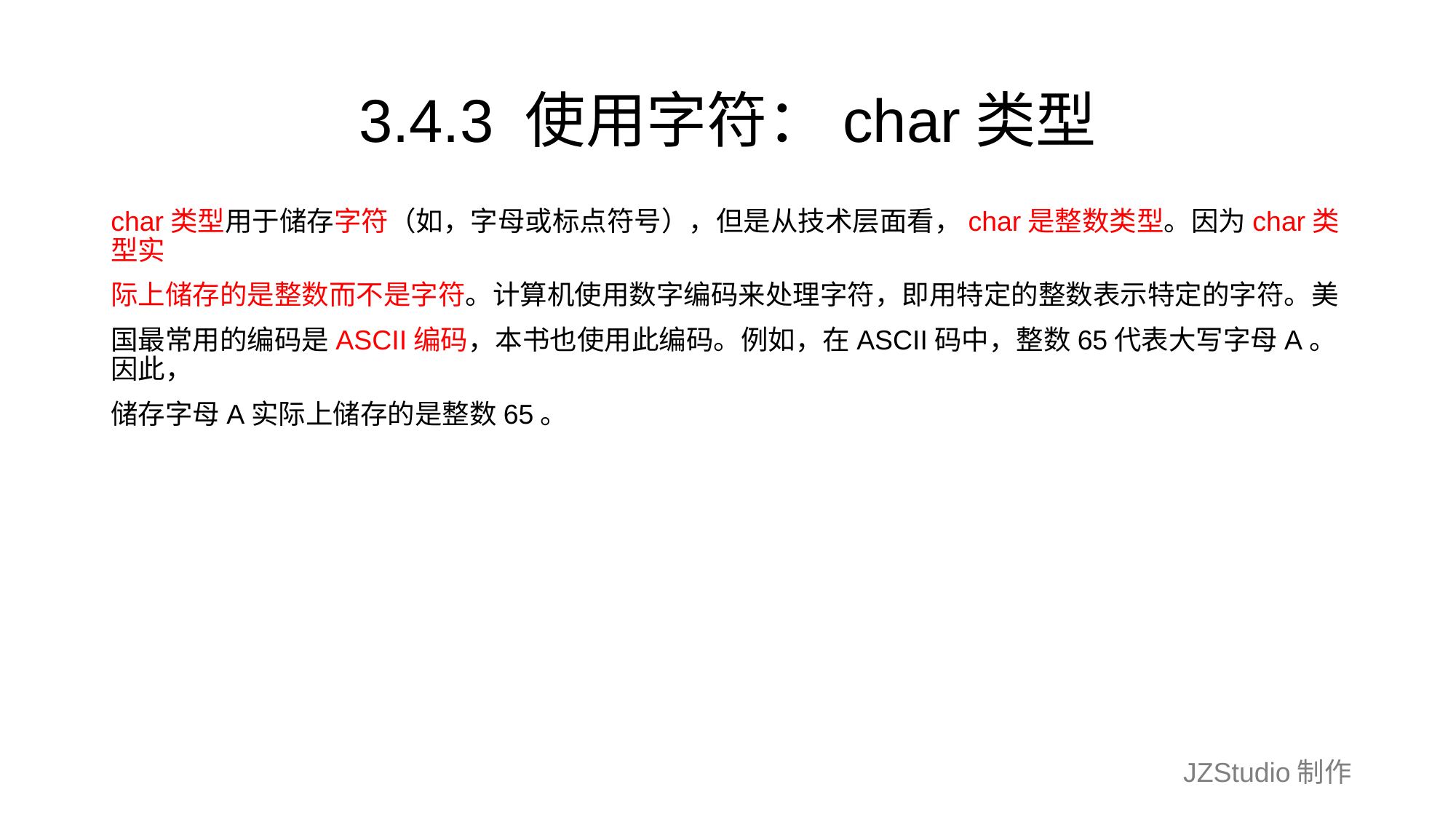

# 3.4.3 使用字符：char类型
char类型用于储存字符（如，字母或标点符号），但是从技术层面看，char是整数类型。因为char类型实
际上储存的是整数而不是字符。计算机使用数字编码来处理字符，即用特定的整数表示特定的字符。美
国最常用的编码是ASCII编码，本书也使用此编码。例如，在ASCII码中，整数65代表大写字母A。因此，
储存字母A实际上储存的是整数65。